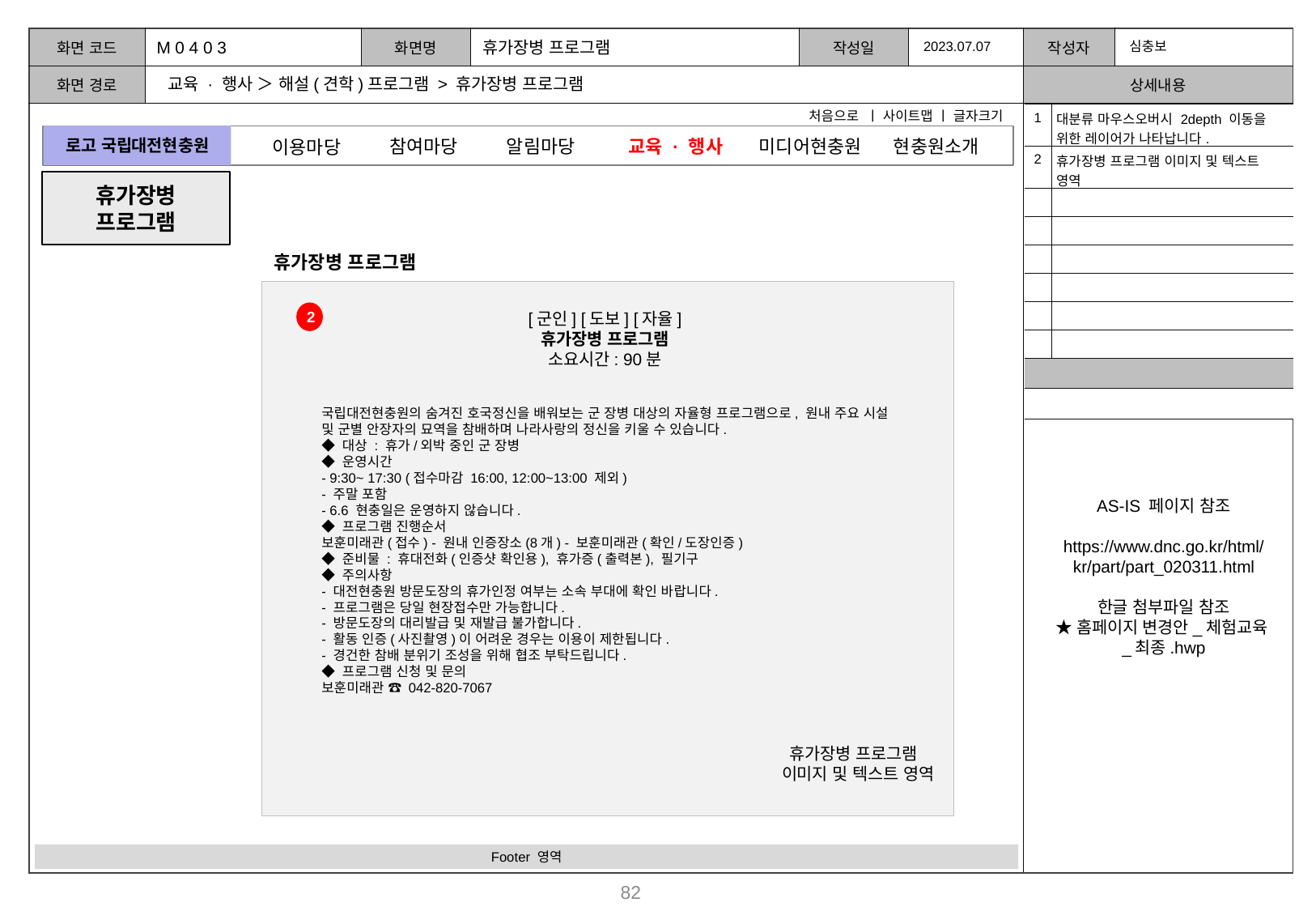

M 0 4 0 3
휴가장병 프로그램
2023.07.07
심충보
교육 · 행사 ＞ 해설(견학)프로그램 > 휴가장병 프로그램
처음으로  ㅣ 사이트맵 ㅣ 글자크기
| 1 | 대분류 마우스오버시 2depth 이동을 위한 레이어가 나타납니다. |
| --- | --- |
| 2 | 휴가장병 프로그램 이미지 및 텍스트 영역 |
|  |  |
|  |  |
|  |  |
|  |  |
|  |  |
|  |  |
|  |  |
|  |  |
로고 국립대전현충원

참여마당
알림마당
미디어현충원
교육 · 행사
현충원소개
이용마당
휴가장병
프로그램
휴가장병 프로그램

2
[군인] [도보] [자율]
휴가장병 프로그램
소요시간: 90분
국립대전현충원의 숨겨진 호국정신을 배워보는 군 장병 대상의 자율형 프로그램으로, 원내 주요 시설 및 군별 안장자의 묘역을 참배하며 나라사랑의 정신을 키울 수 있습니다.
◆ 대상 : 휴가/외박 중인 군 장병
◆ 운영시간
- 9:30~ 17:30 (접수마감 16:00, 12:00~13:00 제외)
- 주말 포함
- 6.6 현충일은 운영하지 않습니다.
◆ 프로그램 진행순서
보훈미래관(접수) - 원내 인증장소(8개) - 보훈미래관(확인/도장인증)
◆ 준비물 : 휴대전화(인증샷 확인용), 휴가증(출력본), 필기구
◆ 주의사항
- 대전현충원 방문도장의 휴가인정 여부는 소속 부대에 확인 바랍니다.
- 프로그램은 당일 현장접수만 가능합니다.
- 방문도장의 대리발급 및 재발급 불가합니다.
- 활동 인증(사진촬영)이 어려운 경우는 이용이 제한됩니다.
- 경건한 참배 분위기 조성을 위해 협조 부탁드립니다.
◆ 프로그램 신청 및 문의
보훈미래관 ☎ 042-820-7067

AS-IS 페이지 참조

https://www.dnc.go.kr/html/kr/part/part_020311.html

한글 첨부파일 참조
★홈페이지 변경안_체험교육_최종.hwp

휴가장병 프로그램
 이미지 및 텍스트 영역
Footer 영역